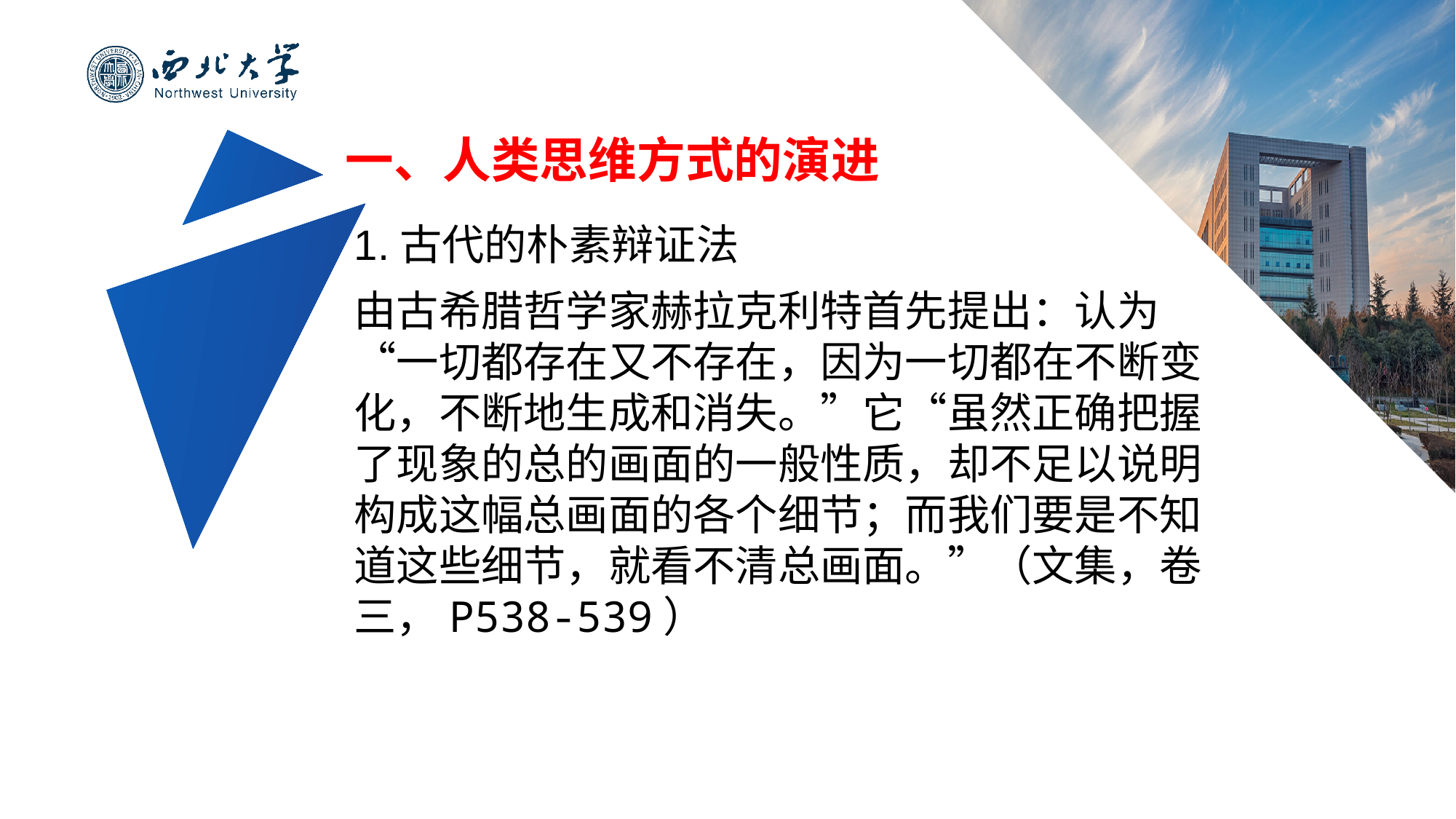

# 一、人类思维方式的演进
1.古代的朴素辩证法
由古希腊哲学家赫拉克利特首先提出：认为“一切都存在又不存在，因为一切都在不断变化，不断地生成和消失。”它“虽然正确把握了现象的总的画面的一般性质，却不足以说明构成这幅总画面的各个细节；而我们要是不知道这些细节，就看不清总画面。”（文集，卷三，P538-539）